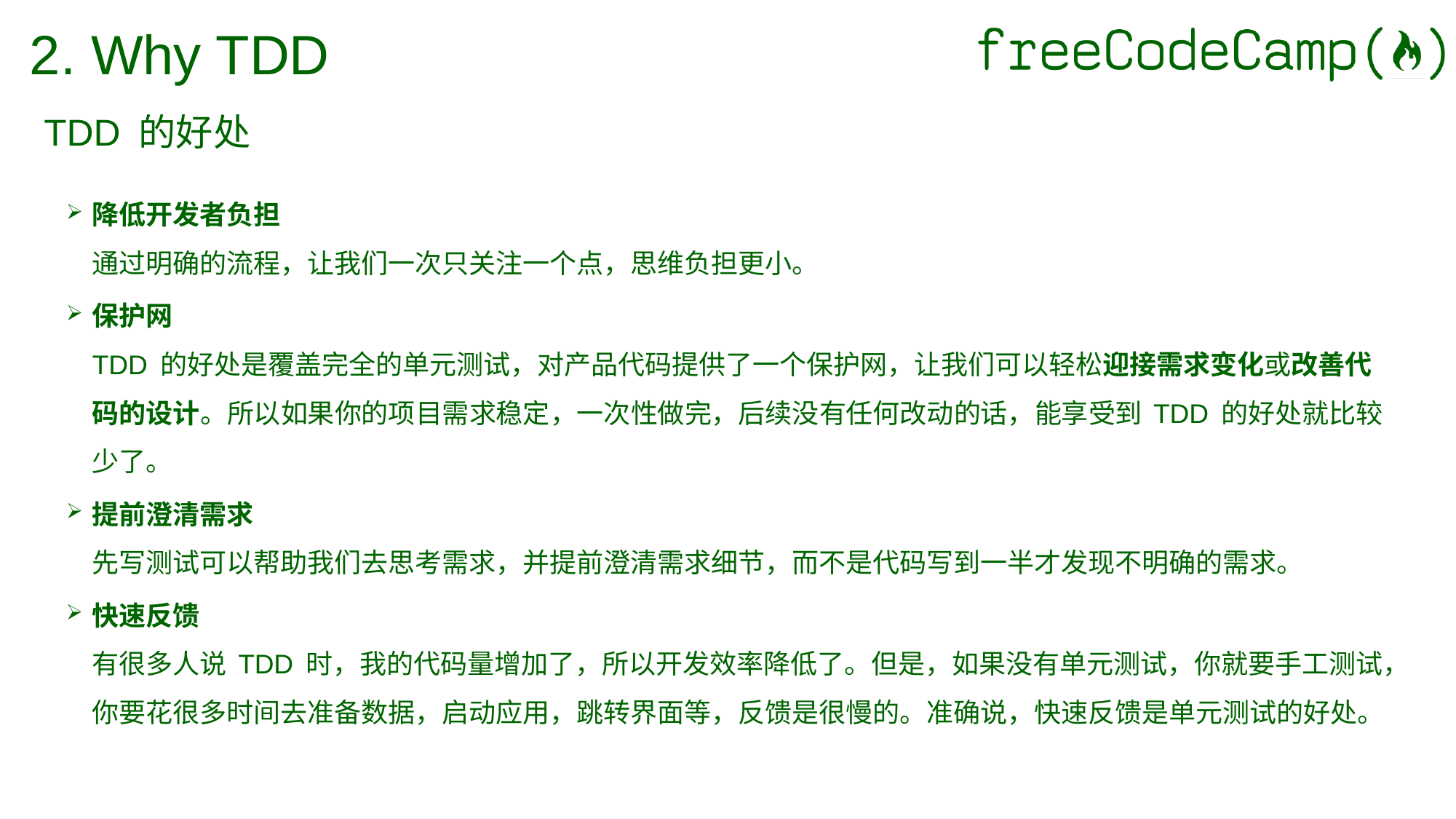

# 2. Why TDD
TDD 的好处
降低开发者负担
通过明确的流程，让我们一次只关注一个点，思维负担更小。
保护网
TDD 的好处是覆盖完全的单元测试，对产品代码提供了一个保护网，让我们可以轻松迎接需求变化或改善代码的设计。所以如果你的项目需求稳定，一次性做完，后续没有任何改动的话，能享受到 TDD 的好处就比较少了。
提前澄清需求
先写测试可以帮助我们去思考需求，并提前澄清需求细节，而不是代码写到一半才发现不明确的需求。
快速反馈
有很多人说 TDD 时，我的代码量增加了，所以开发效率降低了。但是，如果没有单元测试，你就要手工测试，你要花很多时间去准备数据，启动应用，跳转界面等，反馈是很慢的。准确说，快速反馈是单元测试的好处。